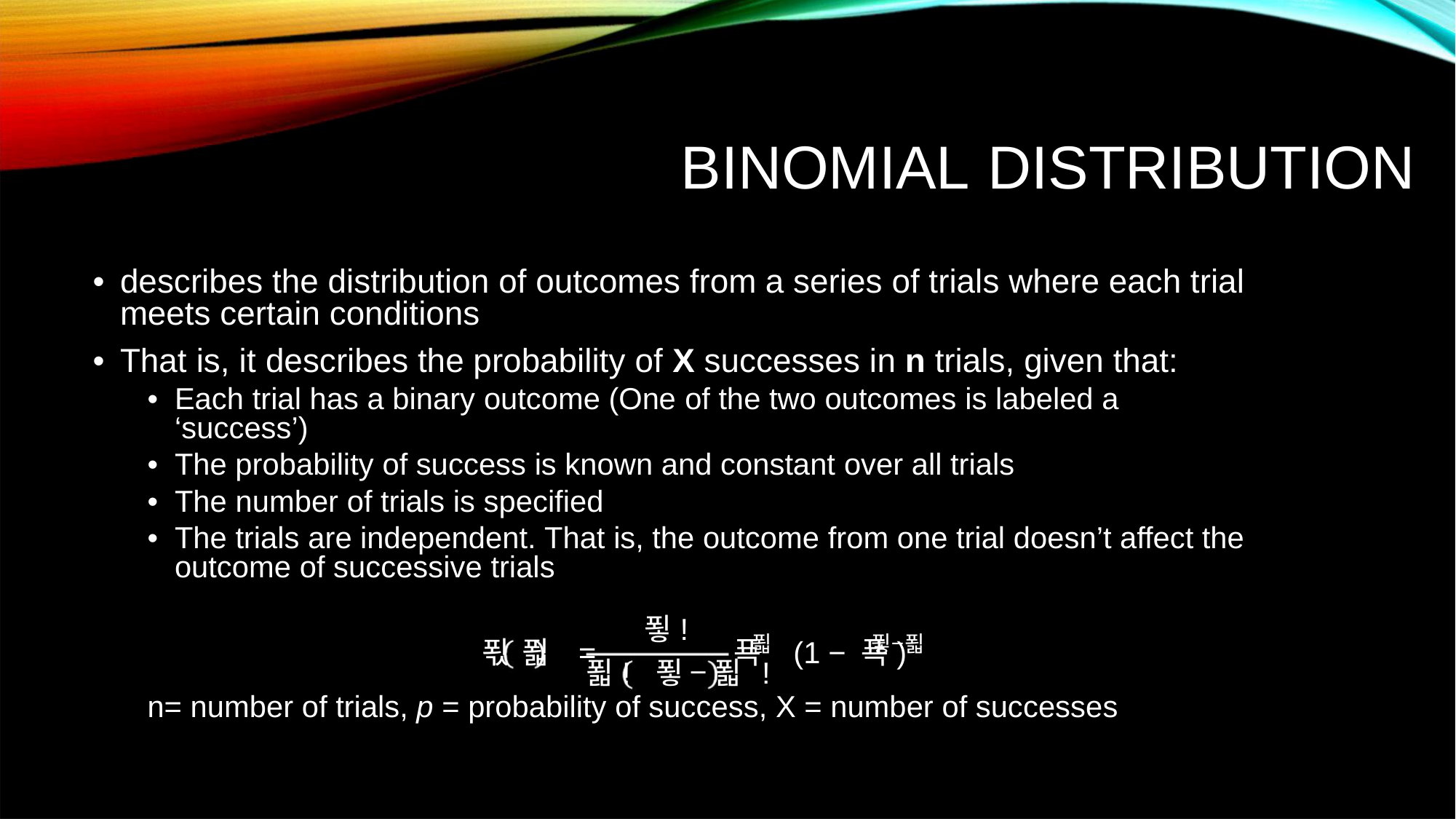

BINOMIAL DISTRIBUTION
• describes the distribution of outcomes from a series of trials where each trial
meets certain conditions
• That is, it describes the probability of X successes in n trials, given that:
• Each trial has a binary outcome (One of the two outcomes is labeled a
‘success’)
• The probability of success is known and constant over all trials
• The number of trials is specified
• The trials are independent. That is, the outcome from one trial doesn’t affect the
outcome of successive trials
푛!
푋
푛−푋
푃 푋 =
푝 (1 − 푝)
푋! 푛 − 푋 !
n= number of trials, p = probability of success, X = number of successes